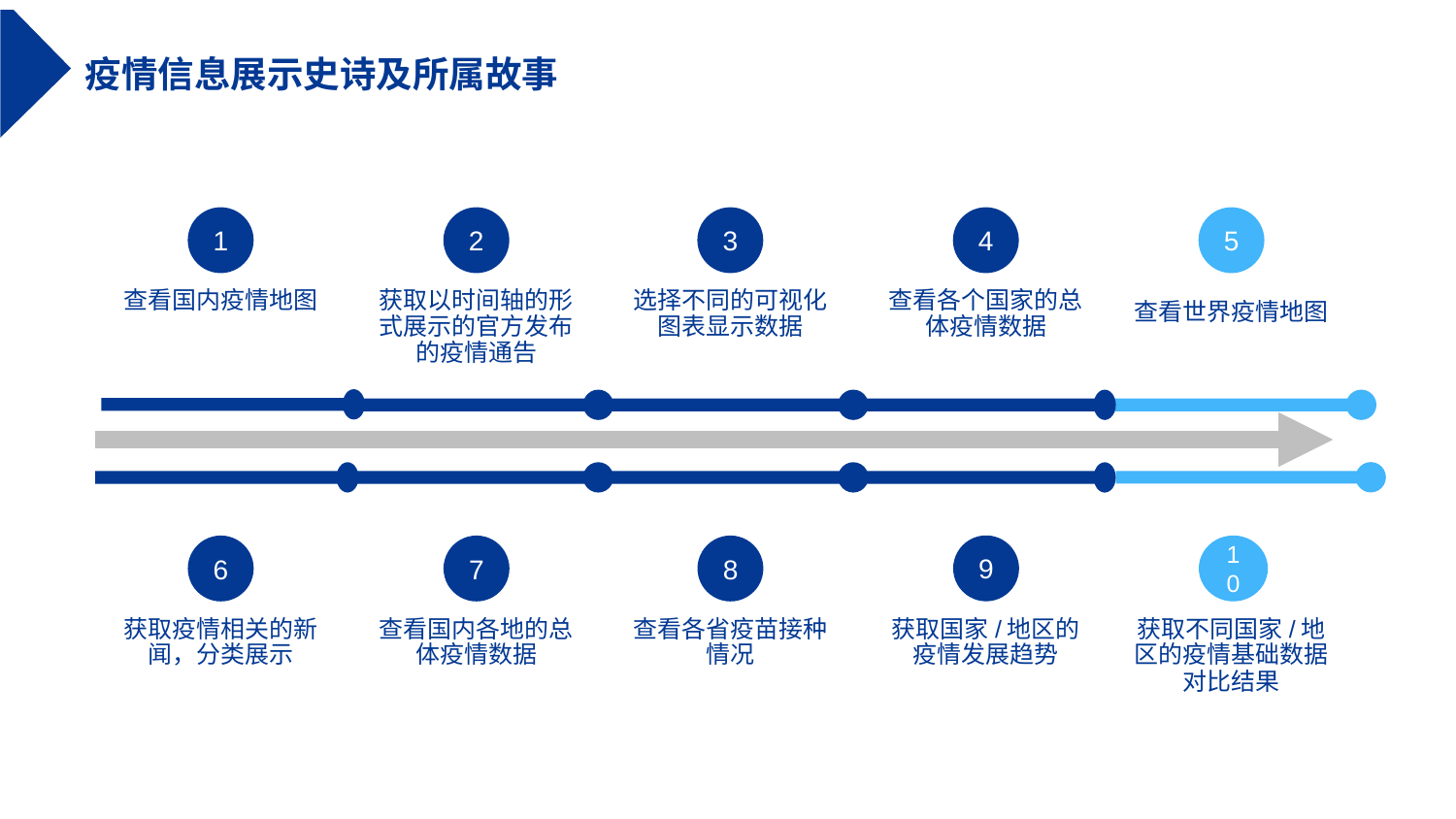

疫情信息展示史诗及所属故事
1
2
3
4
5
查看国内疫情地图
获取以时间轴的形式展示的官方发布的疫情通告
选择不同的可视化图表显示数据
查看各个国家的总体疫情数据
查看世界疫情地图

9
10
6
7
8
获取国家/地区的疫情发展趋势
获取疫情相关的新闻，分类展示
查看国内各地的总体疫情数据
查看各省疫苗接种情况
获取不同国家/地区的疫情基础数据对比结果